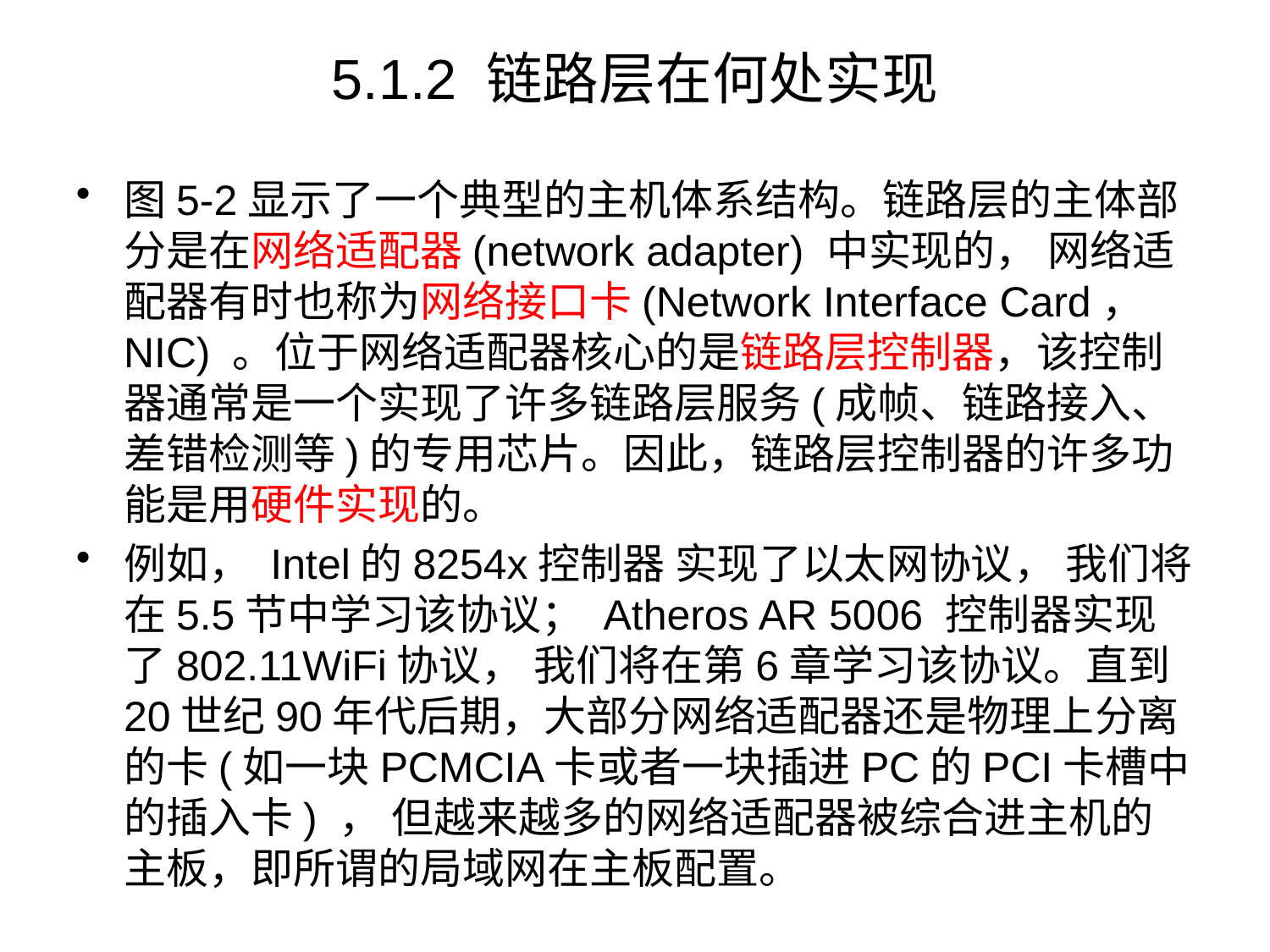

# 5.1.2 链路层在何处实现
图5-2显示了一个典型的主机体系结构。链路层的主体部分是在网络适配器(network adapter) 中实现的， 网络适配器有时也称为网络接口卡(Network Interface Card， NIC) 。位于网络适配器核心的是链路层控制器，该控制器通常是一个实现了许多链路层服务(成帧、链路接入、差错检测等)的专用芯片。因此，链路层控制器的许多功能是用硬件实现的。
例如， Intel的8254x控制器 实现了以太网协议， 我们将在5.5节中学习该协议； Atheros AR 5006 控制器实现了802.11WiFi协议， 我们将在第6章学习该协议。直到20世纪90年代后期，大部分网络适配器还是物理上分离的卡(如一块PCMCIA卡或者一块插进PC的PCI卡槽中的插入卡) ， 但越来越多的网络适配器被综合进主机的主板，即所谓的局域网在主板配置。